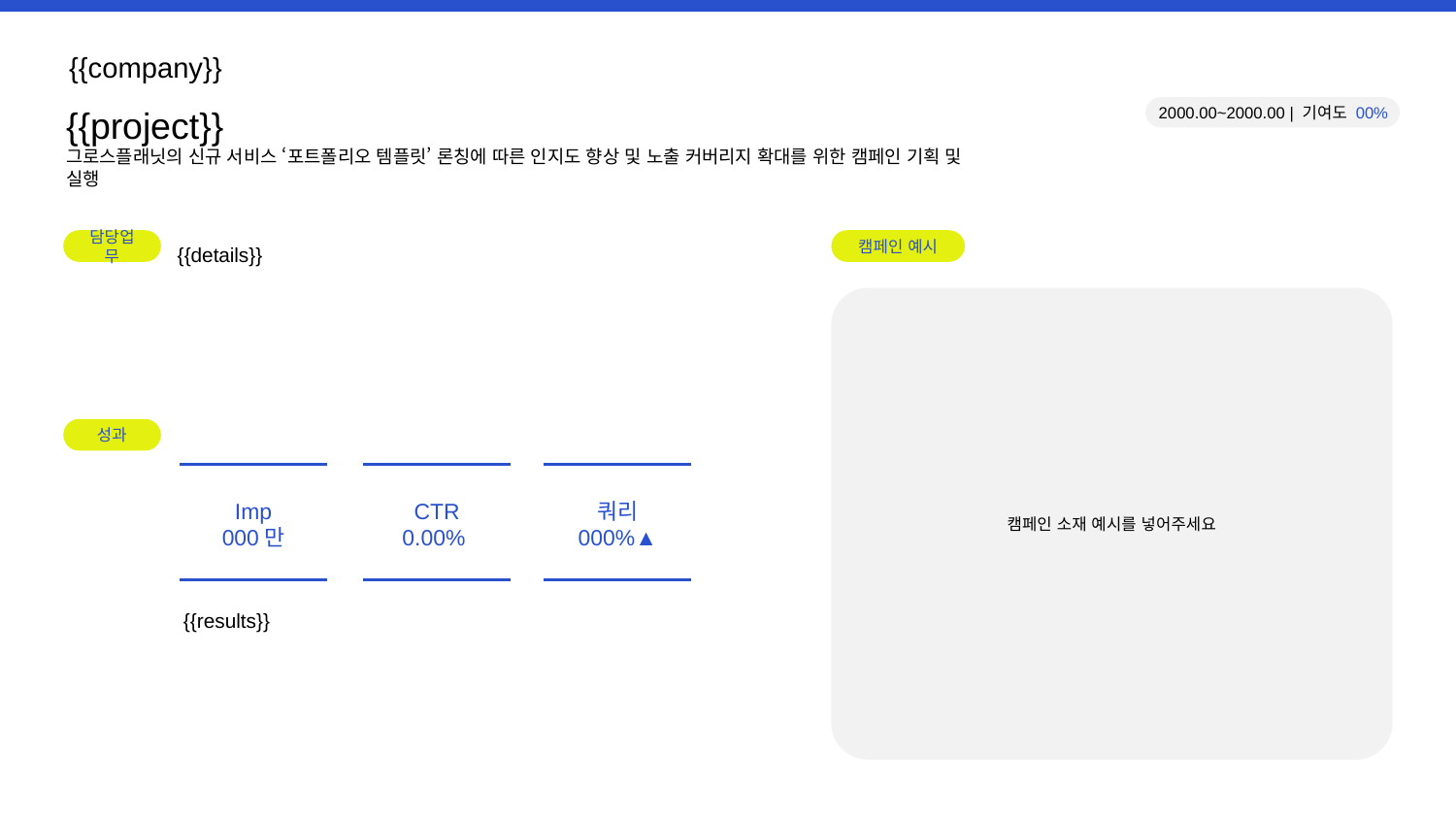

{{company}}
{{project}}

2000.00~2000.00 | 기여도 00%
그로스플래닛의 신규 서비스 ‘포트폴리오 템플릿’ 론칭에 따른 인지도 향상 및 노출 커버리지 확대를 위한 캠페인 기획 및 실행
{{details}}
담당업무
캠페인 예시
캠페인 소재 예시를 넣어주세요
성과
Imp
000만
CTR
0.00%
쿼리
000%▲
{{results}}